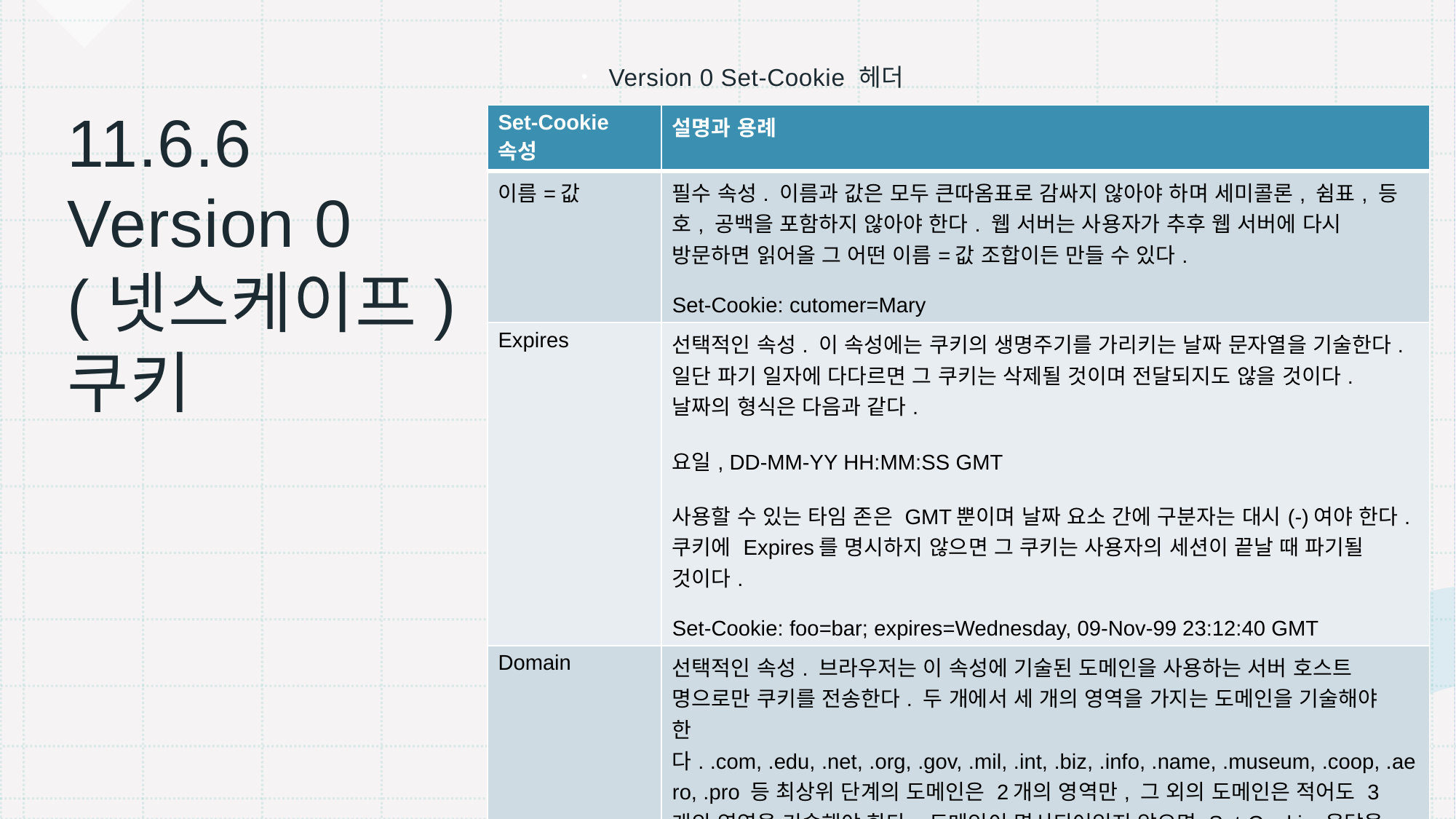

Version 0 Set-Cookie 헤더

# 11.6.6 Version 0 (넷스케이프) 쿠키
| Set-Cookie 속성 | 설명과 용례 |
| --- | --- |
| 이름=값 | 필수 속성. 이름과 값은 모두 큰따옴표로 감싸지 않아야 하며 세미콜론, 쉼표, 등호, 공백을 포함하지 않아야 한다. 웹 서버는 사용자가 추후 웹 서버에 다시 방문하면 읽어올 그 어떤 이름=값 조합이든 만들 수 있다. Set-Cookie: cutomer=Mary |
| Expires | 선택적인 속성. 이 속성에는 쿠키의 생명주기를 가리키는 날짜 문자열을 기술한다. 일단 파기 일자에 다다르면 그 쿠키는 삭제될 것이며 전달되지도 않을 것이다. 날짜의 형식은 다음과 같다. 요일, DD-MM-YY HH:MM:SS GMT 사용할 수 있는 타임 존은 GMT뿐이며 날짜 요소 간에 구분자는 대시(-)여야 한다. 쿠키에 Expires를 명시하지 않으면 그 쿠키는 사용자의 세션이 끝날 때 파기될 것이다. Set-Cookie: foo=bar; expires=Wednesday, 09-Nov-99 23:12:40 GMT |
| Domain | 선택적인 속성. 브라우저는 이 속성에 기술된 도메인을 사용하는 서버 호스트 명으로만 쿠키를 전송한다. 두 개에서 세 개의 영역을 가지는 도메인을 기술해야 한다. .com, .edu, .net, .org, .gov, .mil, .int, .biz, .info, .name, .museum, .coop, .aero, .pro 등 최상위 단계의 도메인은 2개의 영역만, 그 외의 도메인은 적어도 3개의 영역을 기술해야 한다. 도메인이 명시되어있지 않으면 Set-Cookie 응답을 생성한 서버의 호스트 명을 기본값으로 사용한다. Set-Cookie: SHIPPING=FEDEX; domain=“joes-hardware.com” |